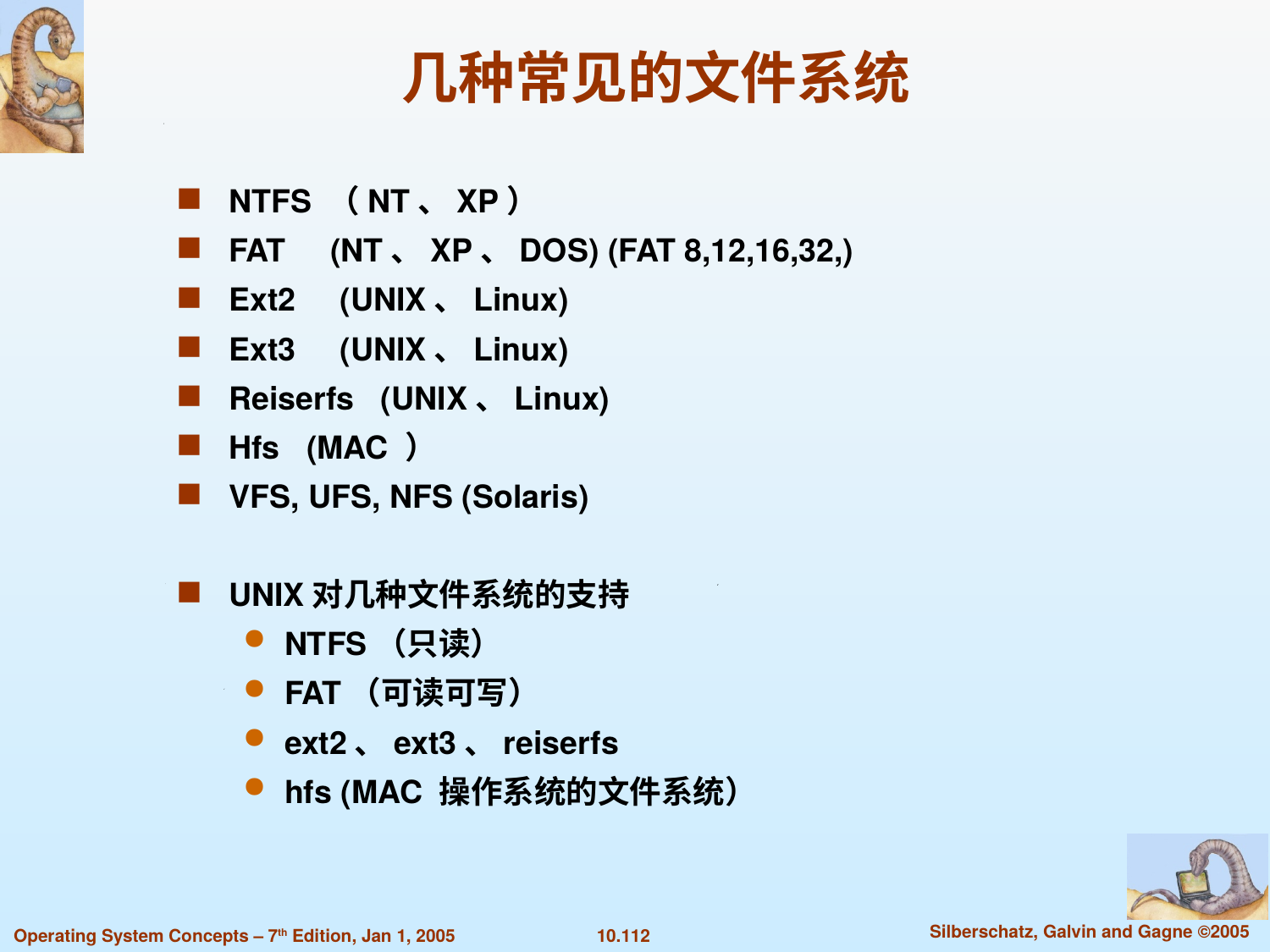

几种常见的文件系统
NTFS （NT、XP）
FAT     (NT、XP、DOS) (FAT 8,12,16,32,)
Ext2     (UNIX、Linux)
Ext3     (UNIX、Linux)
Reiserfs   (UNIX、Linux)
Hfs   (MAC ）
VFS, UFS, NFS (Solaris)

UNIX对几种文件系统的支持
NTFS（只读）
FAT（可读可写）
ext2、ext3、reiserfs
hfs (MAC 操作系统的文件系统）